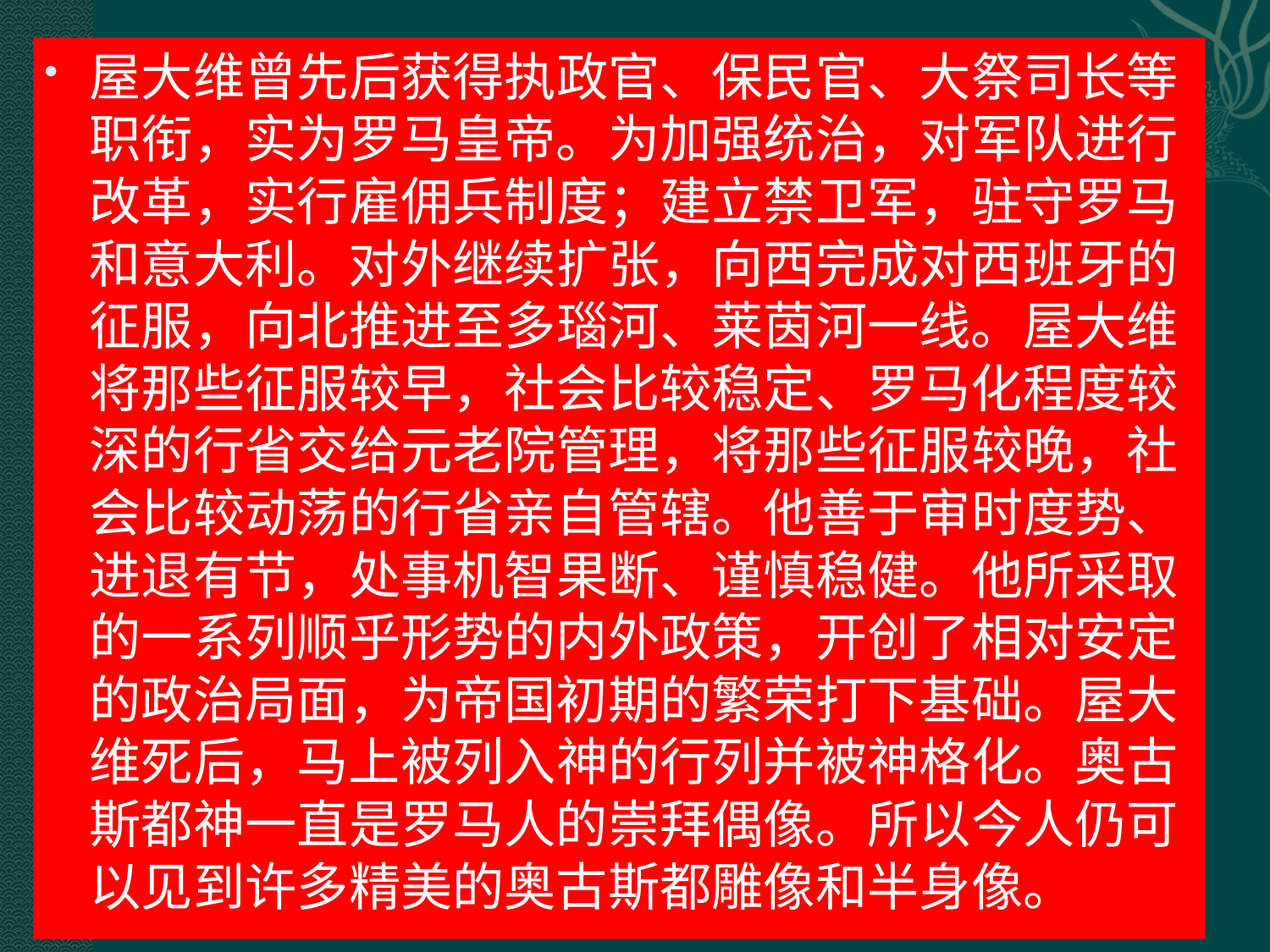

屋大维曾先后获得执政官、保民官、大祭司长等职衔，实为罗马皇帝。为加强统治，对军队进行改革，实行雇佣兵制度；建立禁卫军，驻守罗马和意大利。对外继续扩张，向西完成对西班牙的征服，向北推进至多瑙河、莱茵河一线。屋大维将那些征服较早，社会比较稳定、罗马化程度较深的行省交给元老院管理，将那些征服较晚，社会比较动荡的行省亲自管辖。他善于审时度势、进退有节，处事机智果断、谨慎稳健。他所采取的一系列顺乎形势的内外政策，开创了相对安定的政治局面，为帝国初期的繁荣打下基础。屋大维死后，马上被列入神的行列并被神格化。奥古斯都神一直是罗马人的崇拜偶像。所以今人仍可以见到许多精美的奥古斯都雕像和半身像。